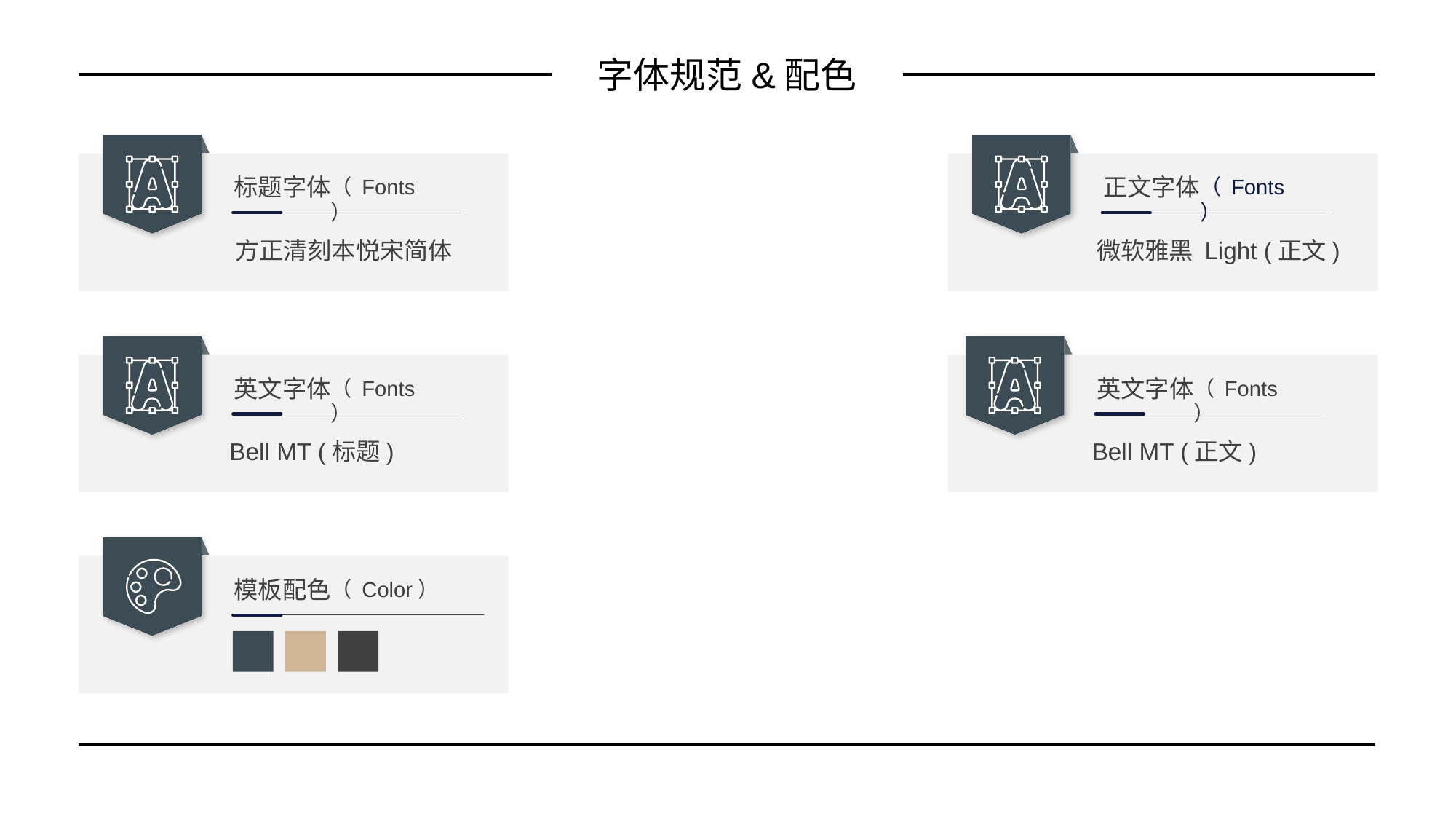

字体规范&配色

标题字体
正文字体
（ Fonts  ）
（ Fonts  ）
方正清刻本悦宋简体
微软雅黑 Light (正文)

英文字体
英文字体
（ Fonts  ）
（ Fonts  ）
Bell MT (正文)
Bell MT (标题)

模板配色
（ Color）